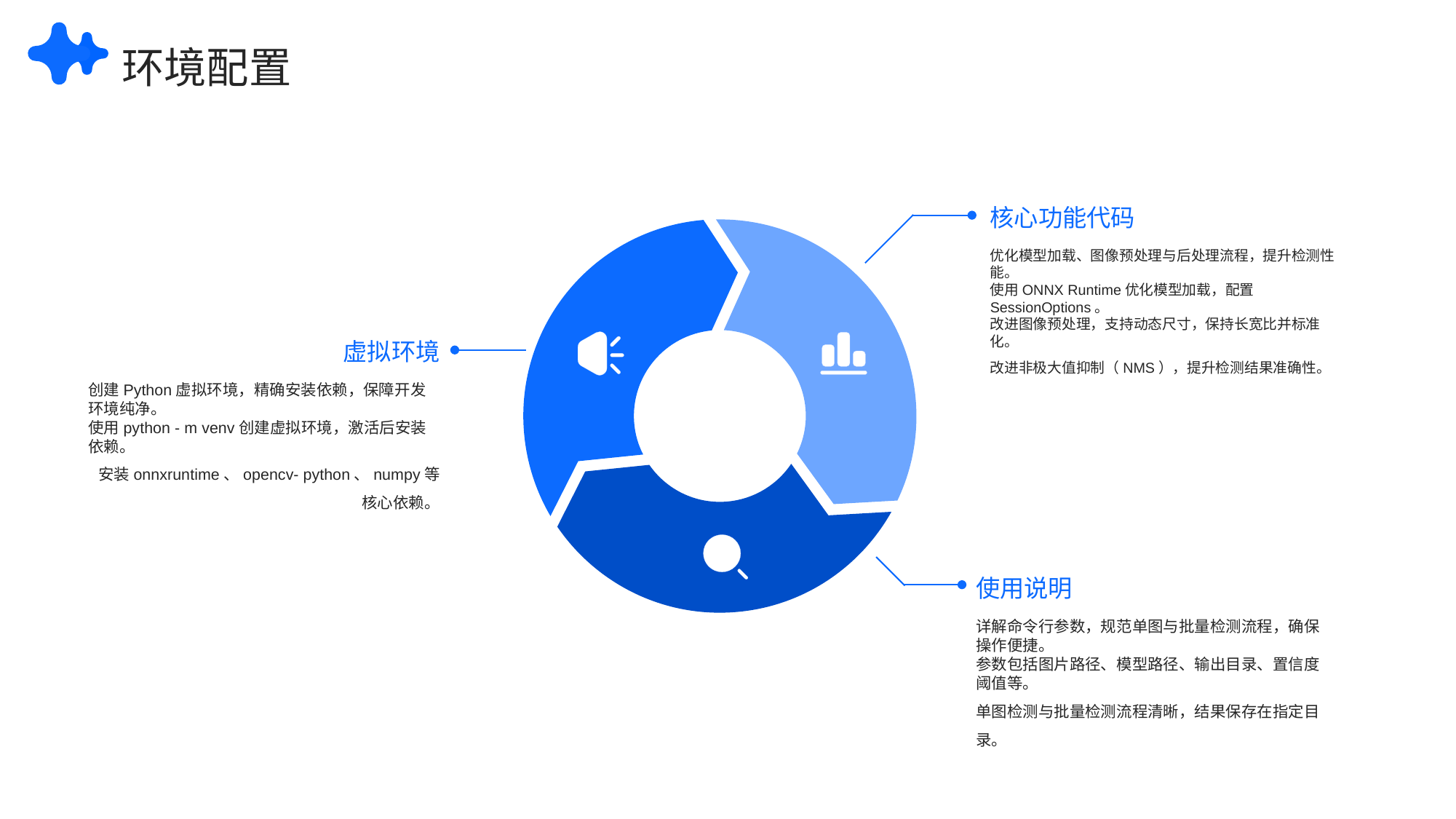

环境配置

核心功能代码

优化模型加载、图像预处理与后处理流程，提升检测性能。
使用ONNX Runtime优化模型加载，配置SessionOptions。
改进图像预处理，支持动态尺寸，保持长宽比并标准化。
改进非极大值抑制（NMS），提升检测结果准确性。
虚拟环境

创建Python虚拟环境，精确安装依赖，保障开发环境纯净。
使用python - m venv创建虚拟环境，激活后安装依赖。
安装onnxruntime、opencv- python、numpy等核心依赖。

使用说明

详解命令行参数，规范单图与批量检测流程，确保操作便捷。
参数包括图片路径、模型路径、输出目录、置信度阈值等。
单图检测与批量检测流程清晰，结果保存在指定目录。